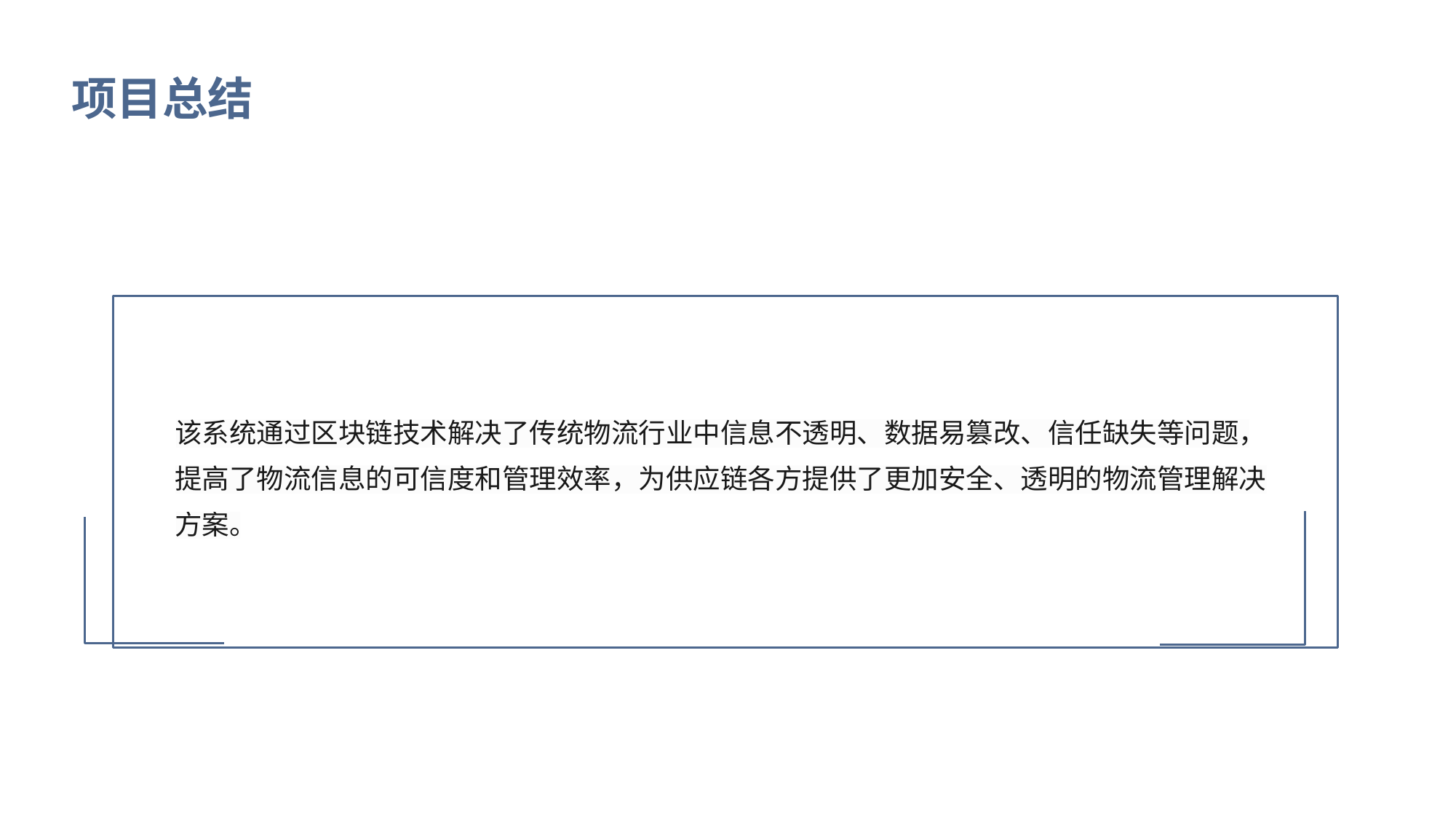

项目总结

该系统通过区块链技术解决了传统物流行业中信息不透明、数据易篡改、信任缺失等问题，提高了物流信息的可信度和管理效率，为供应链各方提供了更加安全、透明的物流管理解决方案。